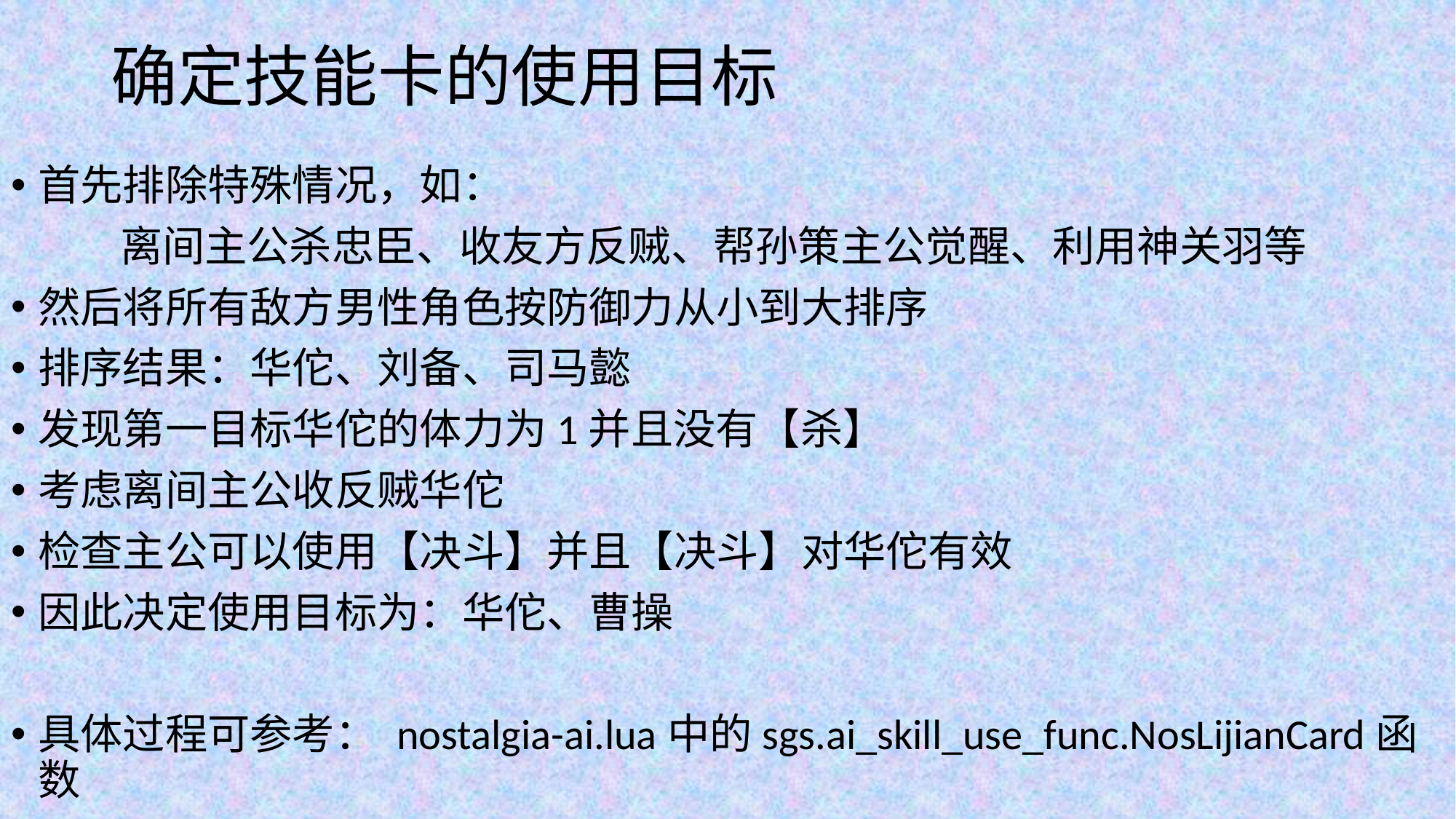

# 确定技能卡的使用目标
首先排除特殊情况，如：
	离间主公杀忠臣、收友方反贼、帮孙策主公觉醒、利用神关羽等
然后将所有敌方男性角色按防御力从小到大排序
排序结果：华佗、刘备、司马懿
发现第一目标华佗的体力为1并且没有【杀】
考虑离间主公收反贼华佗
检查主公可以使用【决斗】并且【决斗】对华佗有效
因此决定使用目标为：华佗、曹操

具体过程可参考： nostalgia-ai.lua中的sgs.ai_skill_use_func.NosLijianCard函数
该函数最终调用了： standard-ai.lua中的SmartAI:findLijianTarget函数